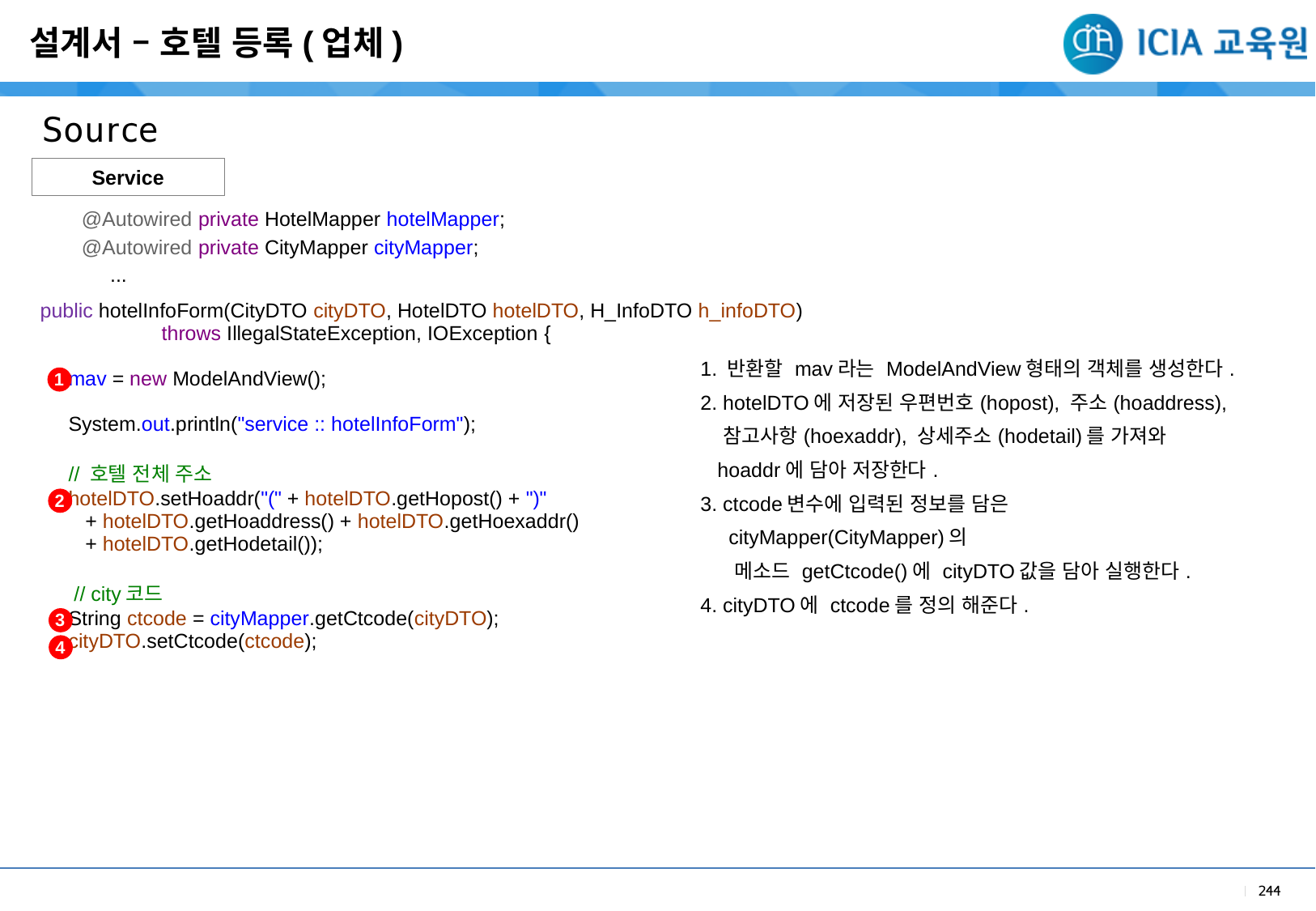

설계서 – 호텔 등록(업체)
Source
Service
@Autowired private HotelMapper hotelMapper;
@Autowired private CityMapper cityMapper;
     ...

|  |
| --- |
| 1. 반환할 mav라는 ModelAndView형태의 객체를 생성한다. 2. hotelDTO에 저장된 우편번호(hopost), 주소(hoaddress), 참고사항(hoexaddr), 상세주소(hodetail)를 가져와 hoaddr에 담아 저장한다. 3. ctcode변수에 입력된 정보를 담은 cityMapper(CityMapper)의 메소드 getCtcode()에 cityDTO값을 담아 실행한다. 4. cityDTO에 ctcode를 정의 해준다. |
|  |
| --- |
| public hotelInfoForm(CityDTO cityDTO, HotelDTO hotelDTO, H\_InfoDTO h\_infoDTO) throws IllegalStateException, IOException { mav = new ModelAndView(); System.out.println("service :: hotelInfoForm"); // 호텔 전체 주소 hotelDTO.setHoaddr("(" + hotelDTO.getHopost() + ")" + hotelDTO.getHoaddress() + hotelDTO.getHoexaddr() + hotelDTO.getHodetail()); // city코드 String ctcode = cityMapper.getCtcode(cityDTO); cityDTO.setCtcode(ctcode); |
|  |
1

2

3

4